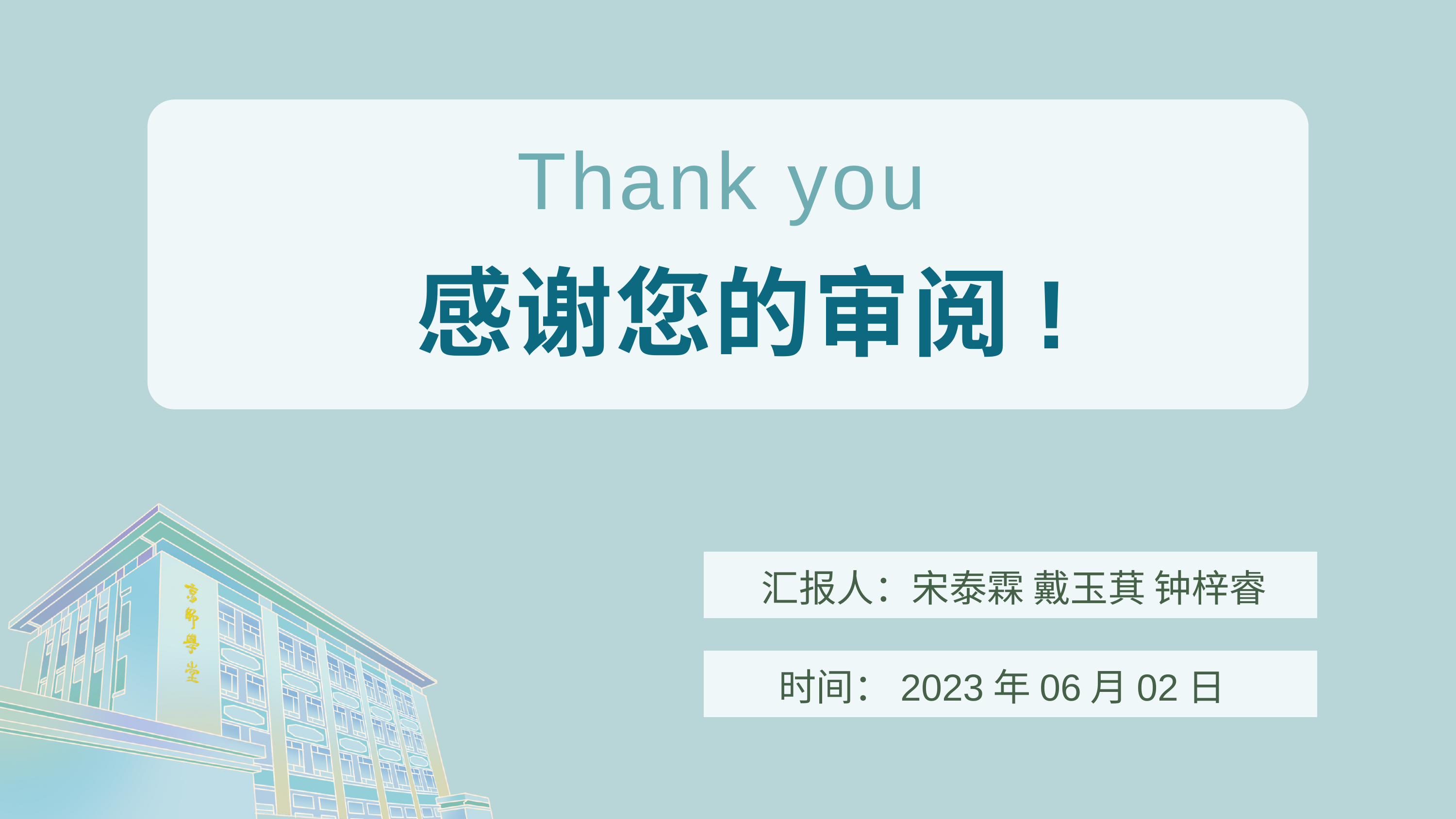

Thank you
感谢您的审阅!

汇报人：宋泰霖 戴玉萁 钟梓睿

时间：2023年06月02日